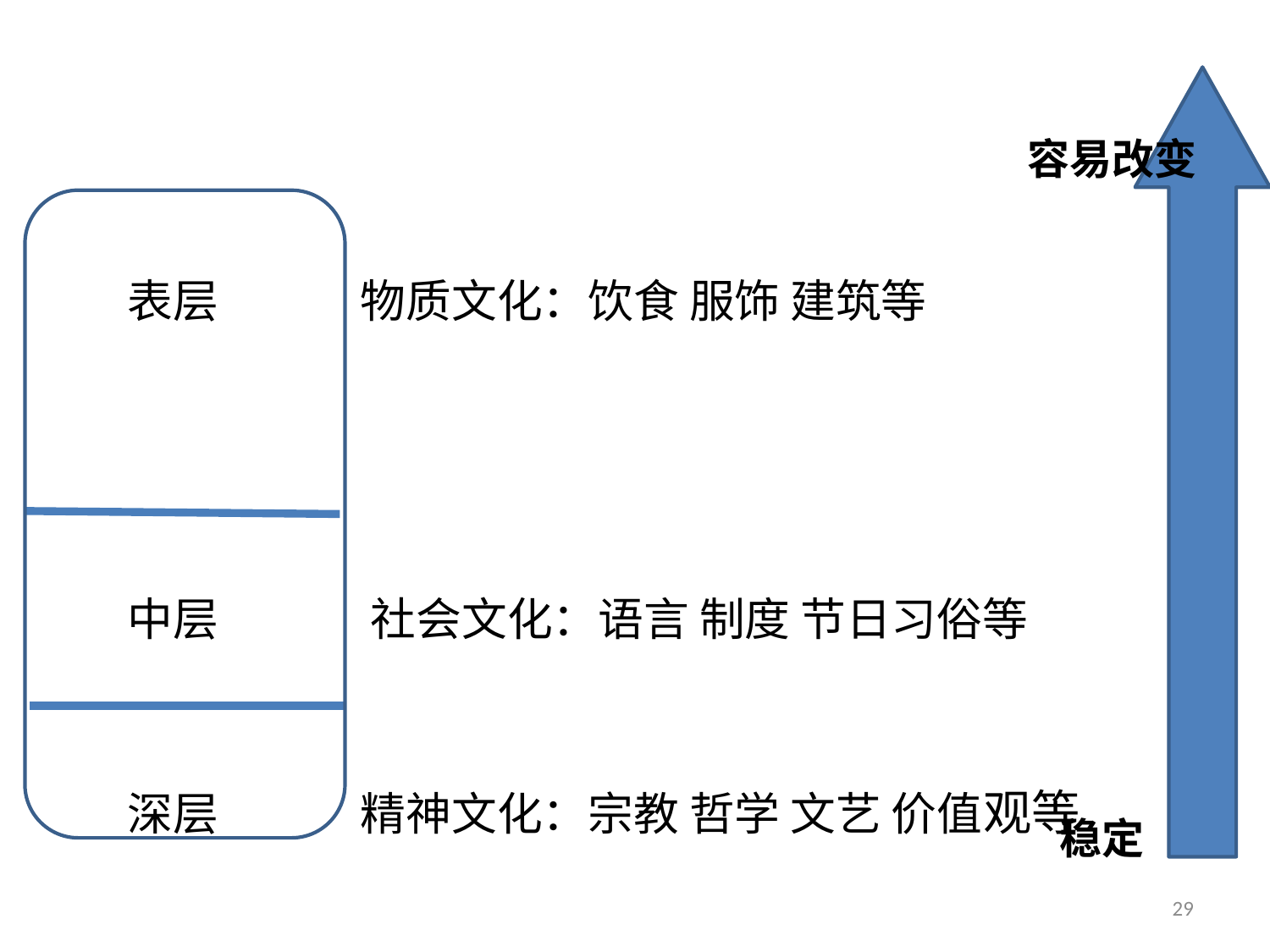

容易改变

表层              物质文化：饮食 服饰 建筑等

中层               社会文化：语言 制度 节日习俗等

深层              精神文化：宗教 哲学 文艺 价值观等
稳定
29